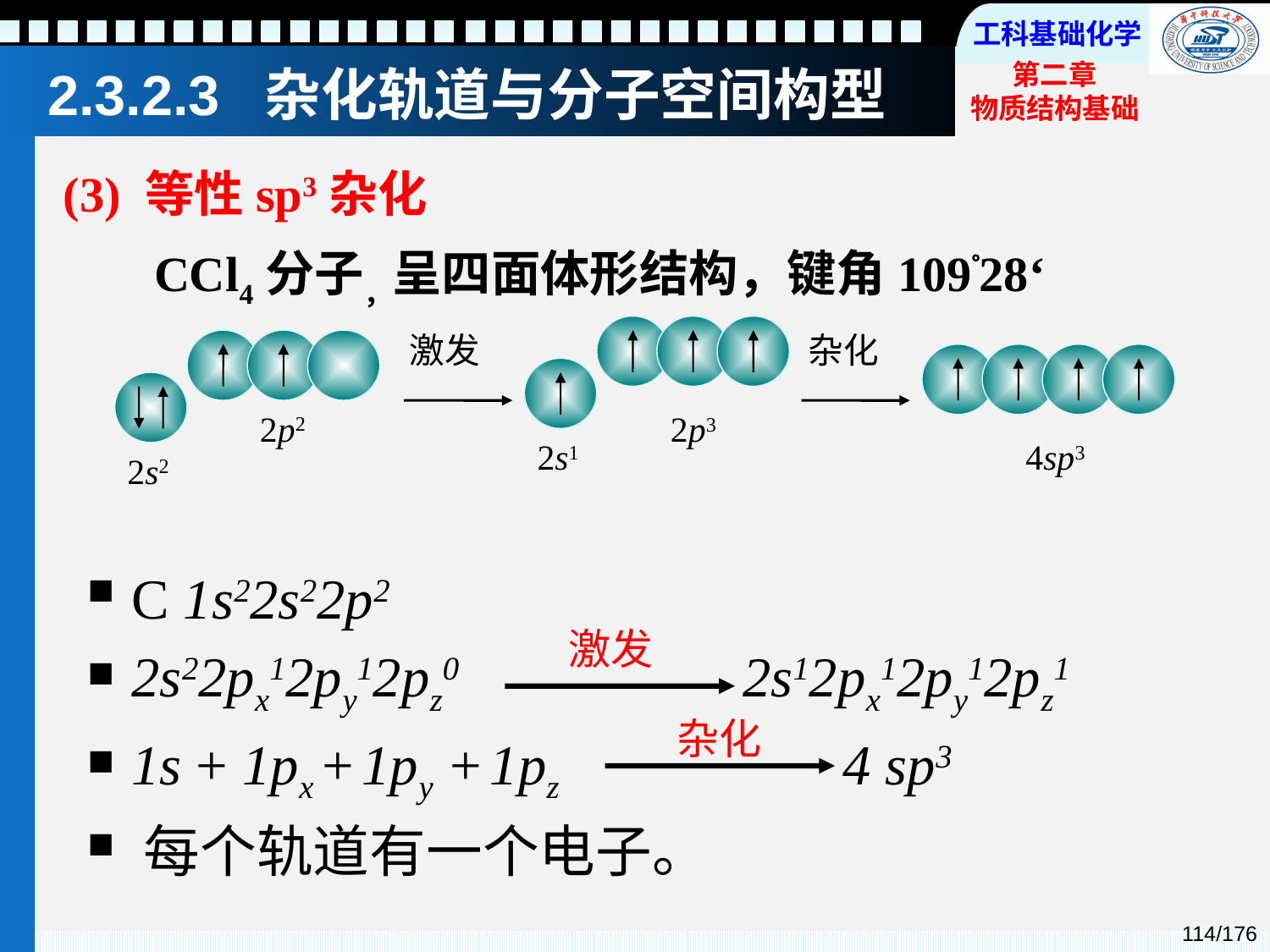

# 2.3.2.3  杂化轨道与分子空间构型
(3) 等性sp3杂化
CCl4分子，呈四面体形结构，键角109°28‘

激发
杂化

2p2

2p3

2s1
4sp3
2s2
 C 1s22s22p2
 2s22px12py12pz0                    2s12px12py12pz1
 1s + 1px + 1py  + 1pz                    4 sp3
 每个轨道有一个电子。
激发

杂化